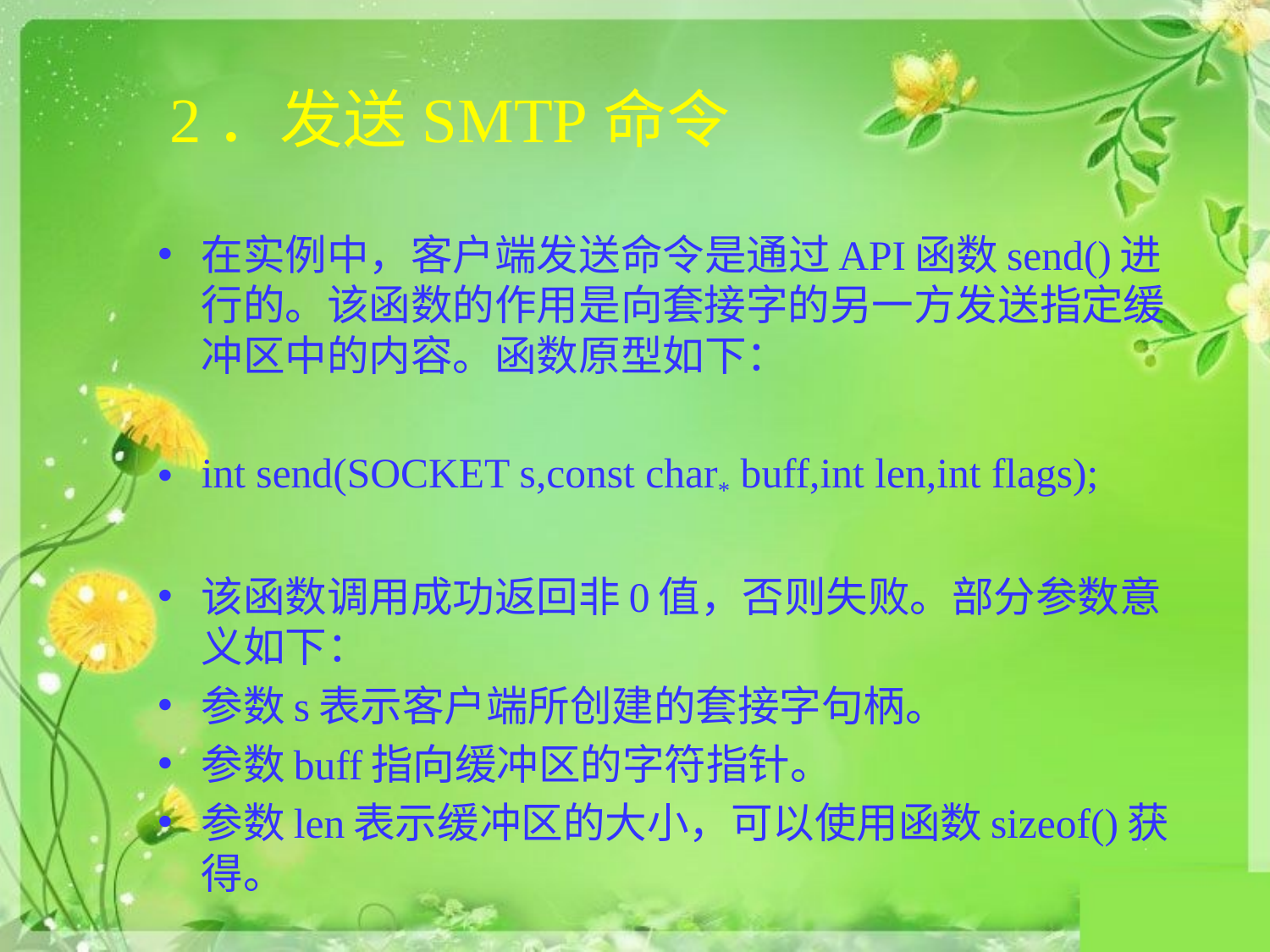

# 2．发送SMTP命令
在实例中，客户端发送命令是通过API函数send()进行的。该函数的作用是向套接字的另一方发送指定缓冲区中的内容。函数原型如下：

int send(SOCKET s,const char* buff,int len,int flags);

该函数调用成功返回非0值，否则失败。部分参数意义如下：
参数s表示客户端所创建的套接字句柄。
参数buff指向缓冲区的字符指针。
参数len表示缓冲区的大小，可以使用函数sizeof()获得。